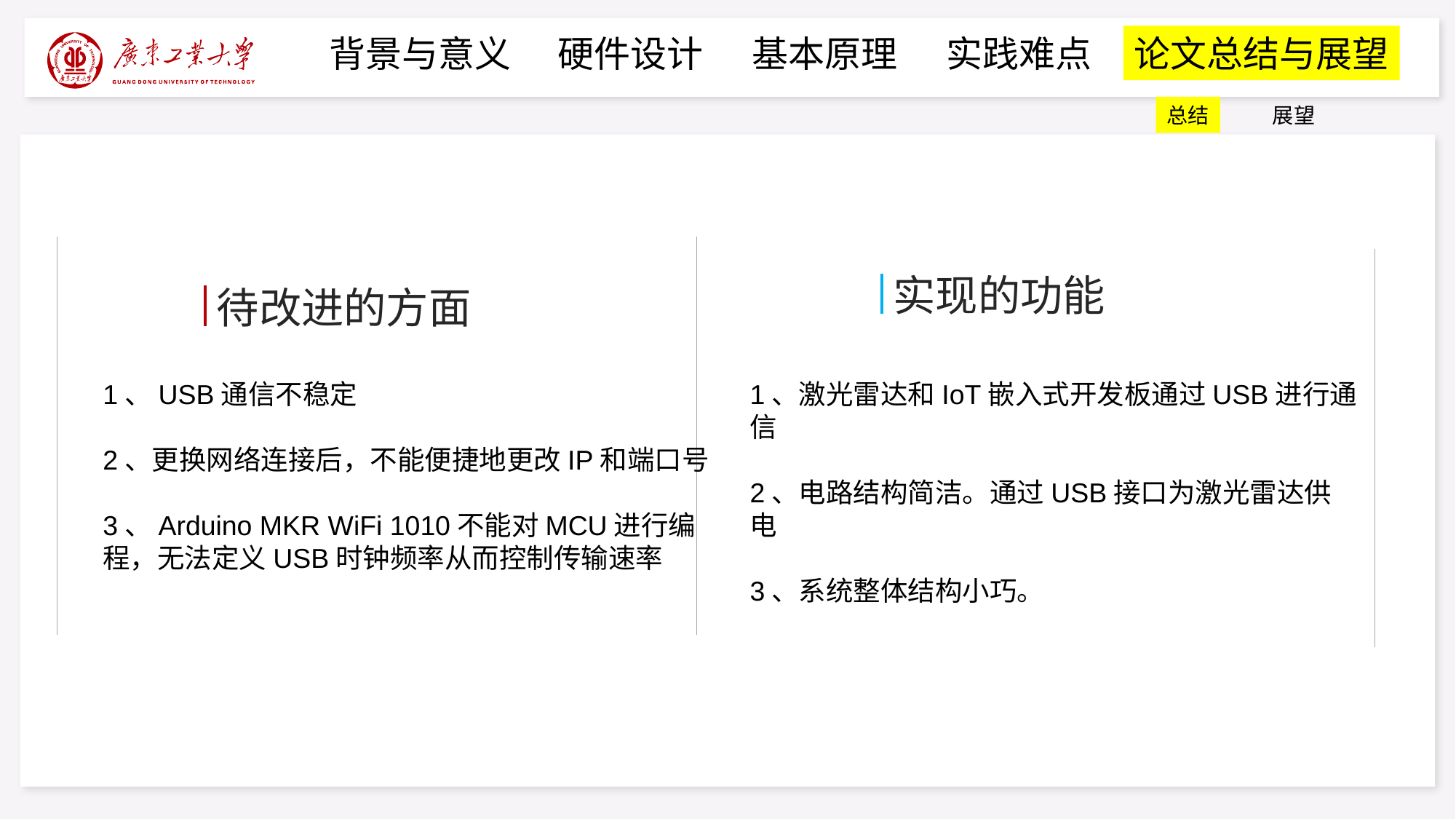

背景与意义
硬件设计
基本原理
实践难点
论文总结与展望
总结
展望
实现的功能
待改进的方面
1、USB通信不稳定

2、更换网络连接后，不能便捷地更改IP和端口号

3、Arduino MKR WiFi 1010不能对MCU进行编程，无法定义USB时钟频率从而控制传输速率
1、激光雷达和IoT嵌入式开发板通过USB进行通信

2、电路结构简洁。通过USB接口为激光雷达供电

3、系统整体结构小巧。